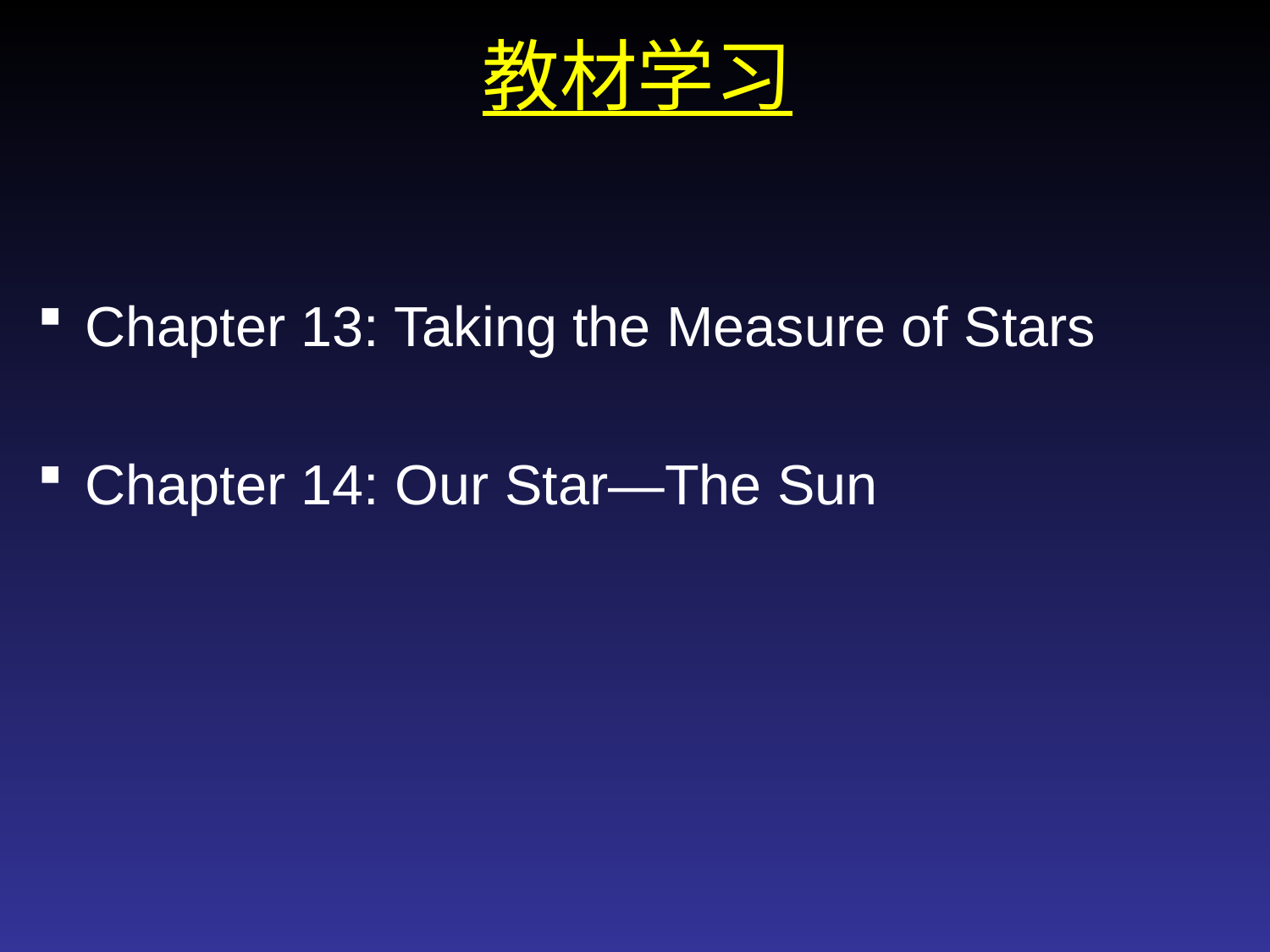

教材学习

Chapter 13: Taking the Measure of Stars

Chapter 14: Our Star—The Sun